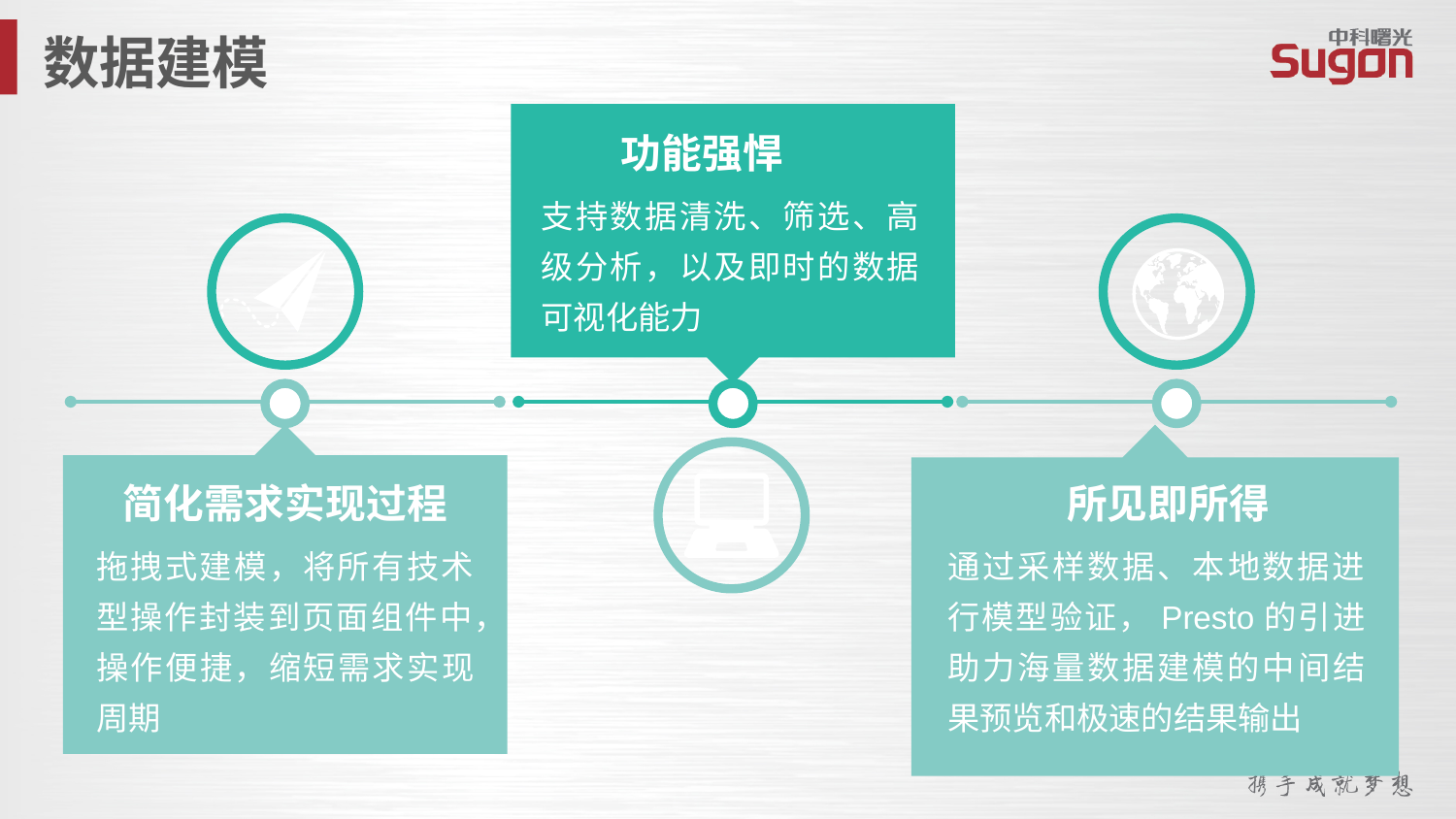

数据建模

功能强悍
支持数据清洗、筛选、高级分析，以及即时的数据可视化能力

简化需求实现过程
拖拽式建模，将所有技术型操作封装到页面组件中，操作便捷，缩短需求实现周期
所见即所得
通过采样数据、本地数据进行模型验证，Presto的引进助力海量数据建模的中间结果预览和极速的结果输出